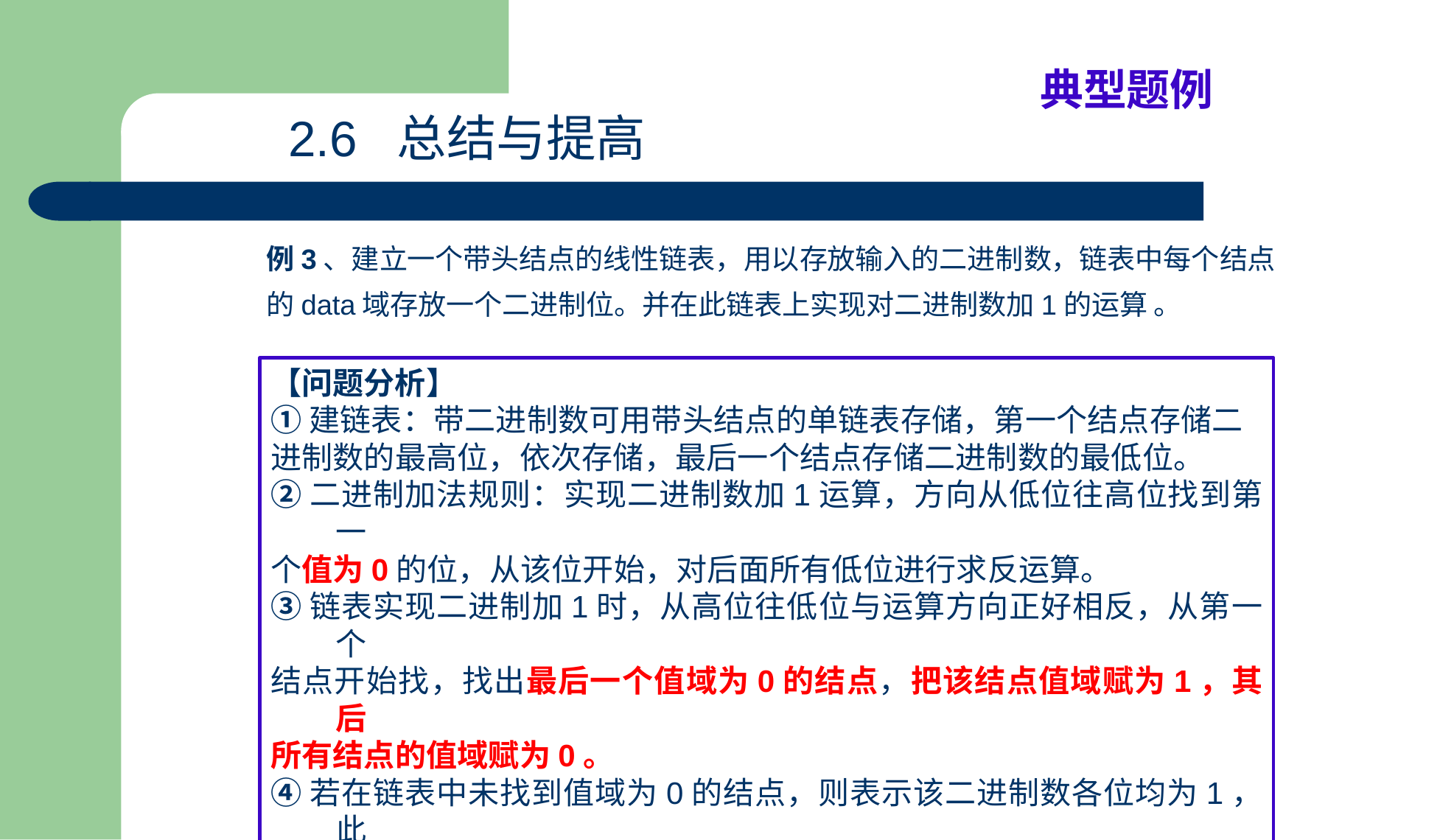

典型题例
2.6  总结与提高
例3、建立一个带头结点的线性链表，用以存放输入的二进制数，链表中每个结点
的data域存放一个二进制位。并在此链表上实现对二进制数加1的运算 。
【问题分析】
①建链表：带二进制数可用带头结点的单链表存储，第一个结点存储二
进制数的最高位，依次存储，最后一个结点存储二进制数的最低位。
②二进制加法规则：实现二进制数加1运算，方向从低位往高位找到第一
个值为0的位，从该位开始，对后面所有低位进行求反运算。
③链表实现二进制加1时，从高位往低位与运算方向正好相反，从第一个
结点开始找，找出最后一个值域为0的结点，把该结点值域赋为1，其后
所有结点的值域赋为0。
④若在链表中未找到值域为0的结点，则表示该二进制数各位均为1，此
时，申请一新结点，值域为1，插入到头结点与原链表的第一个结点之间，
成为新链表的第一个结点，其后所有结点的值域赋为0。